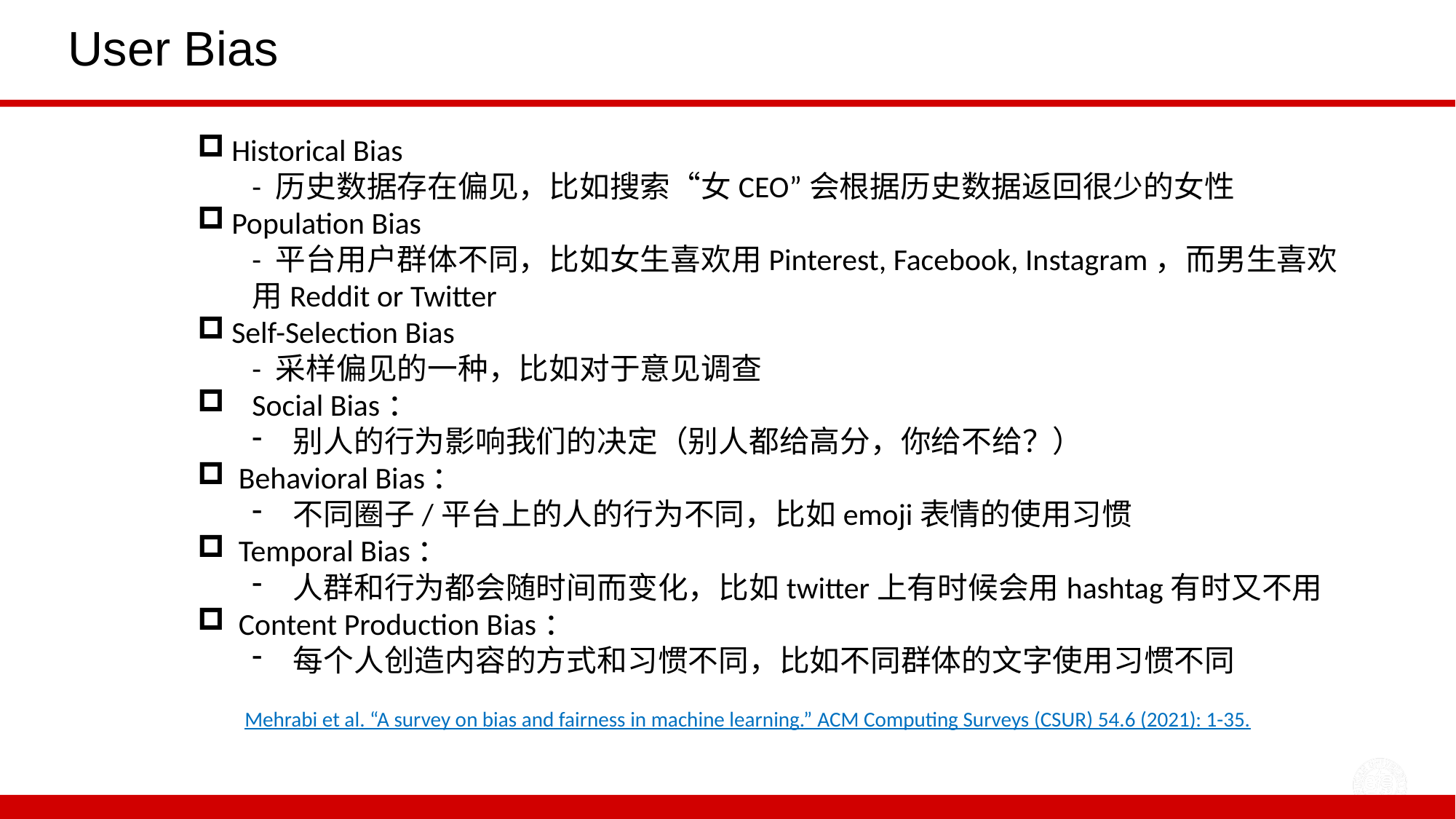

# User Bias
Historical Bias
- 历史数据存在偏见，比如搜索“女CEO”会根据历史数据返回很少的女性
Population Bias
- 平台用户群体不同，比如女生喜欢用Pinterest, Facebook, Instagram，而男生喜欢用Reddit or Twitter
Self-Selection Bias
- 采样偏见的一种，比如对于意见调查
Social Bias：
别人的行为影响我们的决定（别人都给高分，你给不给？）
Behavioral Bias：
不同圈子/平台上的人的行为不同，比如emoji表情的使用习惯
Temporal Bias：
人群和行为都会随时间而变化，比如twitter上有时候会用hashtag有时又不用
Content Production Bias：
每个人创造内容的方式和习惯不同，比如不同群体的文字使用习惯不同
Mehrabi et al. “A survey on bias and fairness in machine learning.” ACM Computing Surveys (CSUR) 54.6 (2021): 1-35.